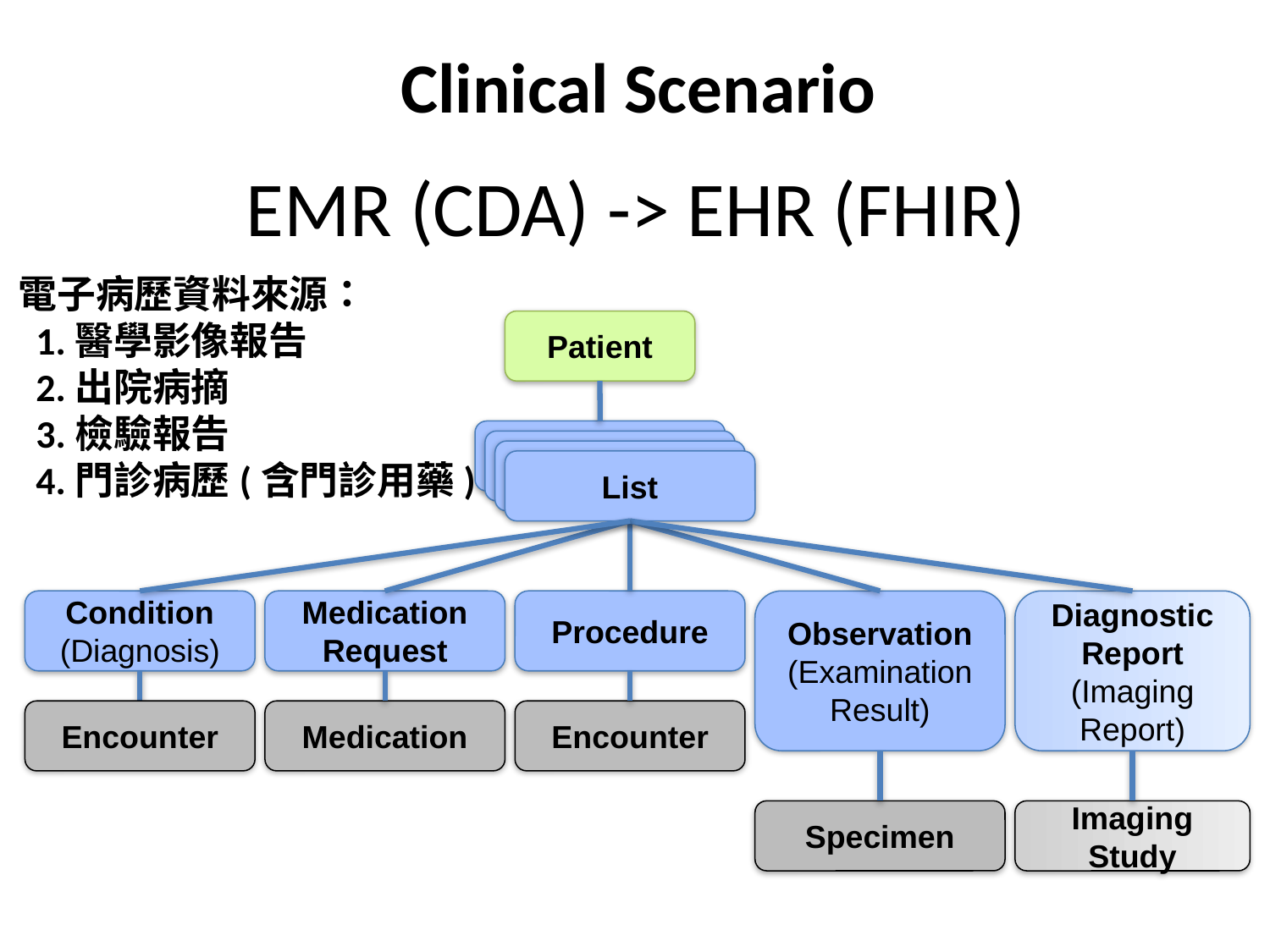

Clinical Scenario
# EMR (CDA) -> EHR (FHIR)
電子病歷資料來源：
  1.醫學影像報告
  2.出院病摘
  3.檢驗報告
  4.門診病歷(含門診用藥)
Patient
List
List
List
List
Condition
(Diagnosis)
Medication
Request
Procedure
Observation
(Examination Result)
Diagnostic
Report
(Imaging Report)
Encounter
Medication
Encounter
Specimen
Imaging
Study